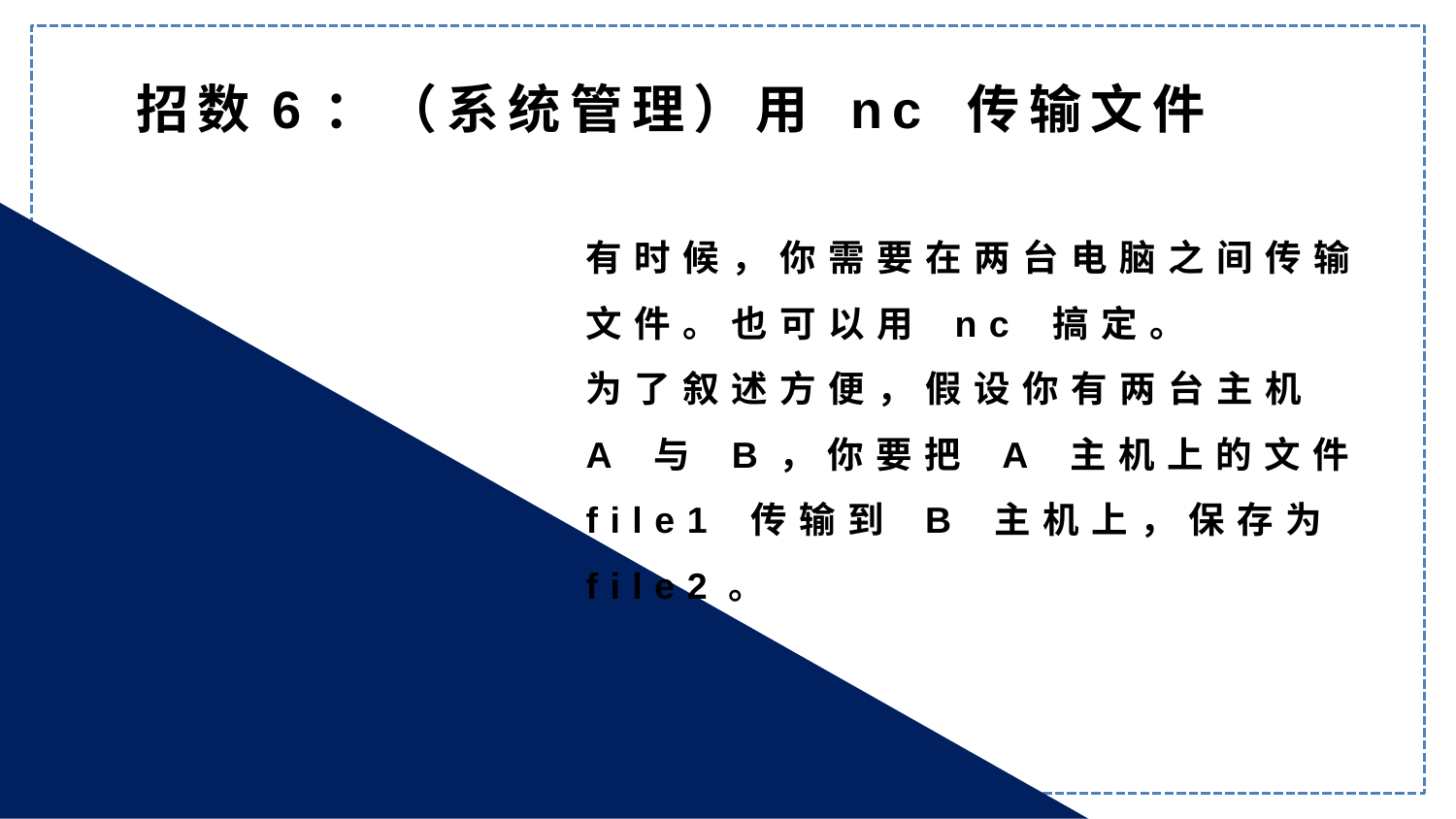

招数6：（系统管理）用 nc 传输文件

有时候，你需要在两台电脑之间传输文件。也可以用 nc 搞定。
为了叙述方便，假设你有两台主机 A 与 B，你要把 A 主机上的文件 file1 传输到 B 主机上，保存为 file2。